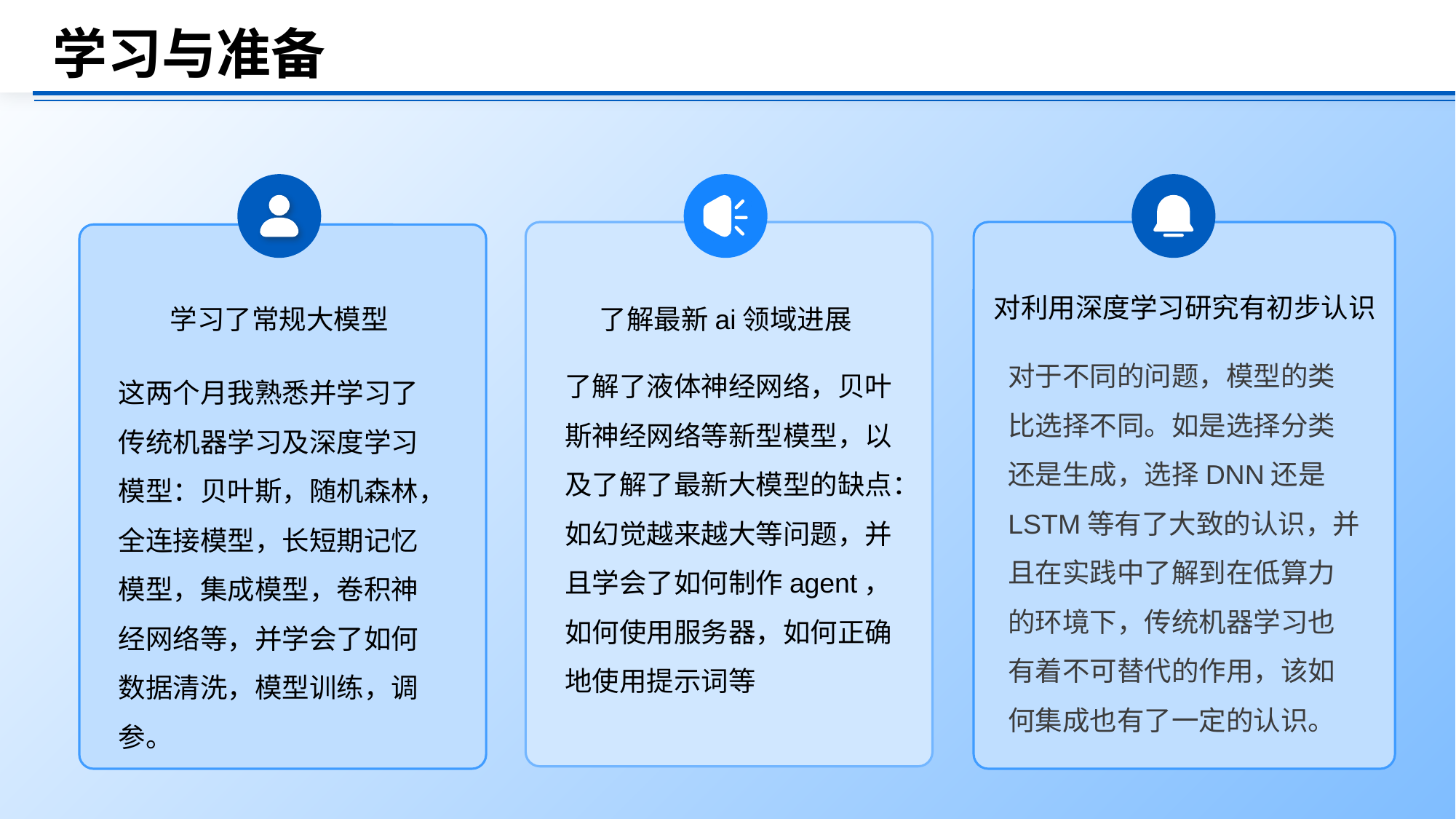

学习与准备

对利用深度学习研究有初步认识
学习了常规大模型
了解最新ai领域进展
对于不同的问题，模型的类比选择不同。如是选择分类还是生成，选择DNN还是LSTM等有了大致的认识，并且在实践中了解到在低算力的环境下，传统机器学习也有着不可替代的作用，该如何集成也有了一定的认识。
了解了液体神经网络，贝叶斯神经网络等新型模型，以及了解了最新大模型的缺点：如幻觉越来越大等问题，并且学会了如何制作agent，如何使用服务器，如何正确地使用提示词等

这两个月我熟悉并学习了传统机器学习及深度学习模型：贝叶斯，随机森林，全连接模型，长短期记忆模型，集成模型，卷积神经网络等，并学会了如何数据清洗，模型训练，调参。